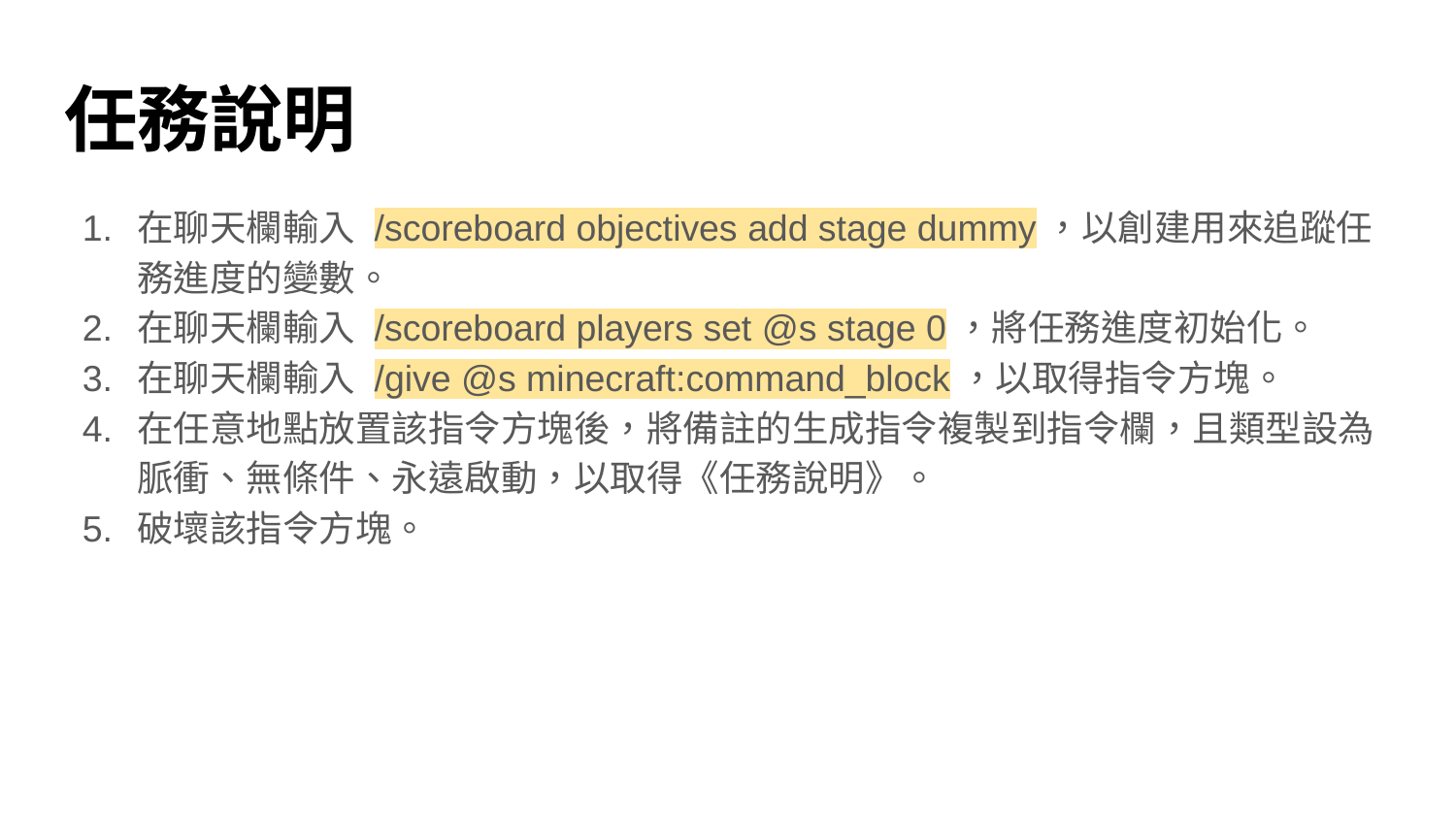

# 任務說明
在聊天欄輸入 /scoreboard objectives add stage dummy，以創建用來追蹤任務進度的變數。
在聊天欄輸入 /scoreboard players set @s stage 0，將任務進度初始化。
在聊天欄輸入 /give @s minecraft:command_block，以取得指令方塊。
在任意地點放置該指令方塊後，將備註的生成指令複製到指令欄，且類型設為脈衝、無條件、永遠啟動，以取得《任務說明》。
破壞該指令方塊。